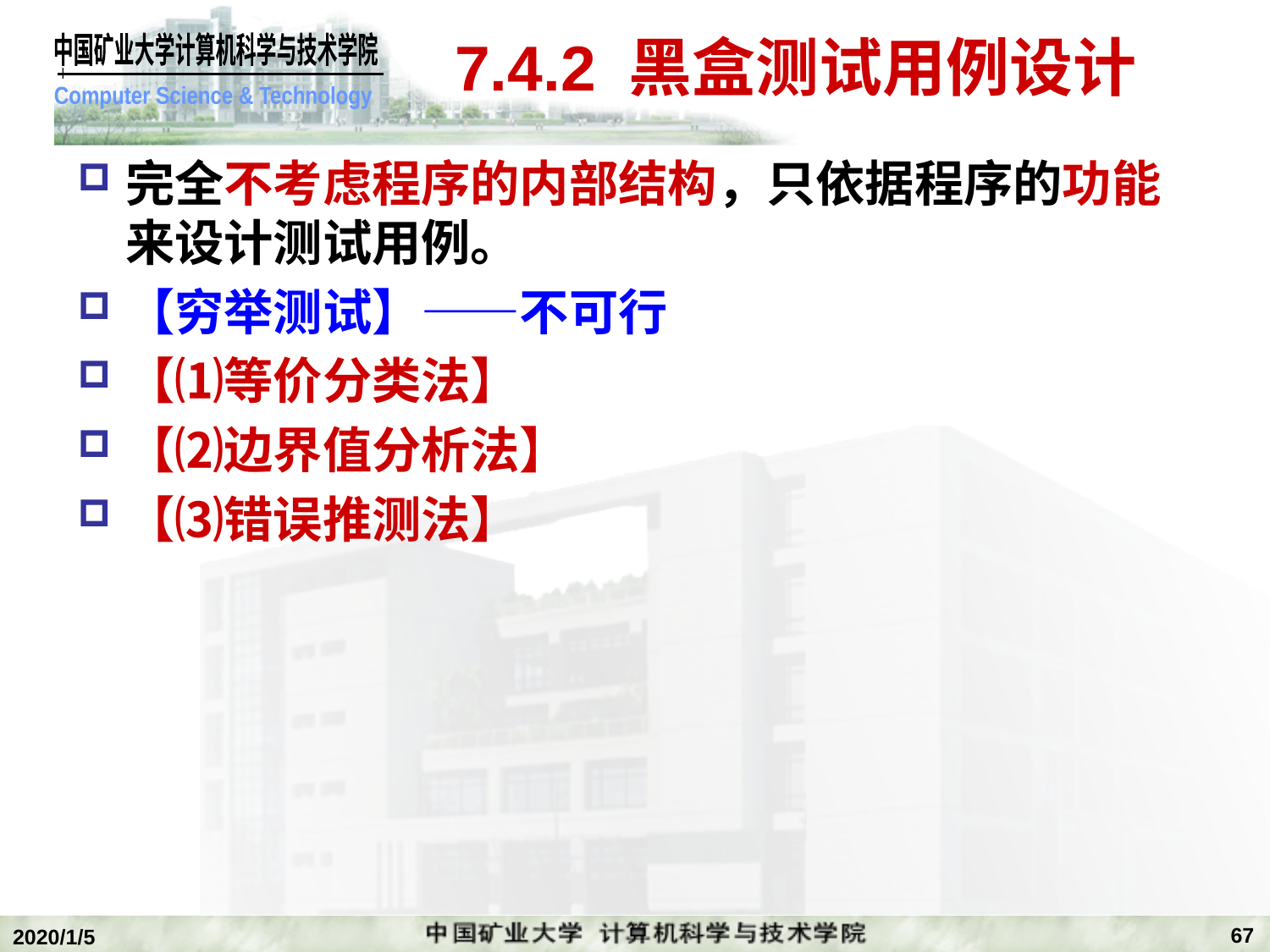

# 7.4.2 黑盒测试用例设计
完全不考虑程序的内部结构，只依据程序的功能来设计测试用例。
【穷举测试】——不可行
【⑴等价分类法】
【⑵边界值分析法】
【⑶错误推测法】
67
2020/1/5